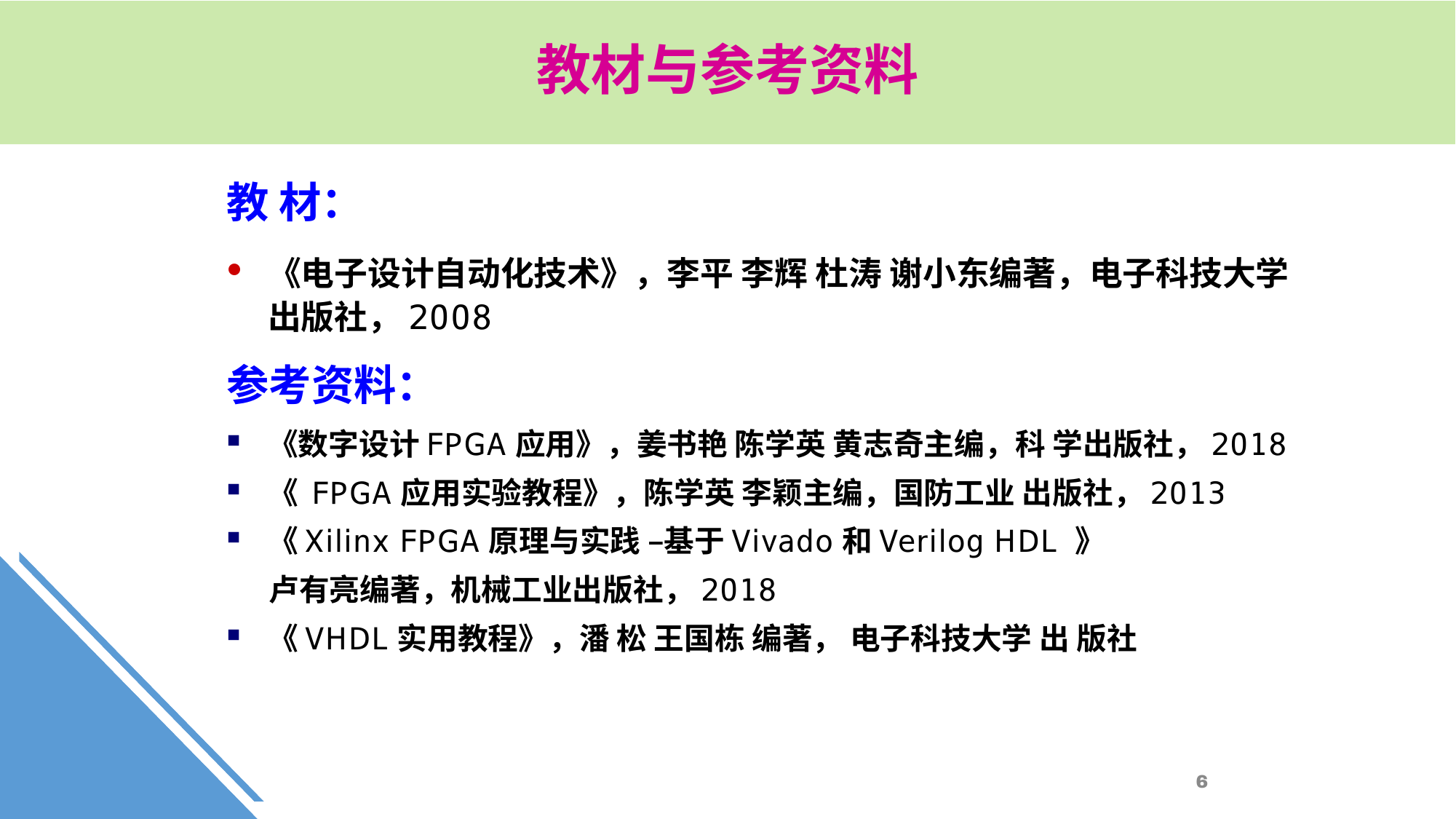

教材与参考资料
教 材：
《电子设计自动化技术》，李平 李辉 杜涛 谢小东编著，电子科技大学出版社，2008
参考资料：
《数字设计FPGA应用》，姜书艳 陈学英 黄志奇主编，科 学出版社，2018
《 FPGA应用实验教程》，陈学英 李颖主编，国防工业 出版社，2013
《Xilinx FPGA原理与实践 –基于Vivado和Verilog HDL 》
     卢有亮编著，机械工业出版社，2018
《VHDL实用教程》，潘 松 王国栋 编著， 电子科技大学 出 版社

6